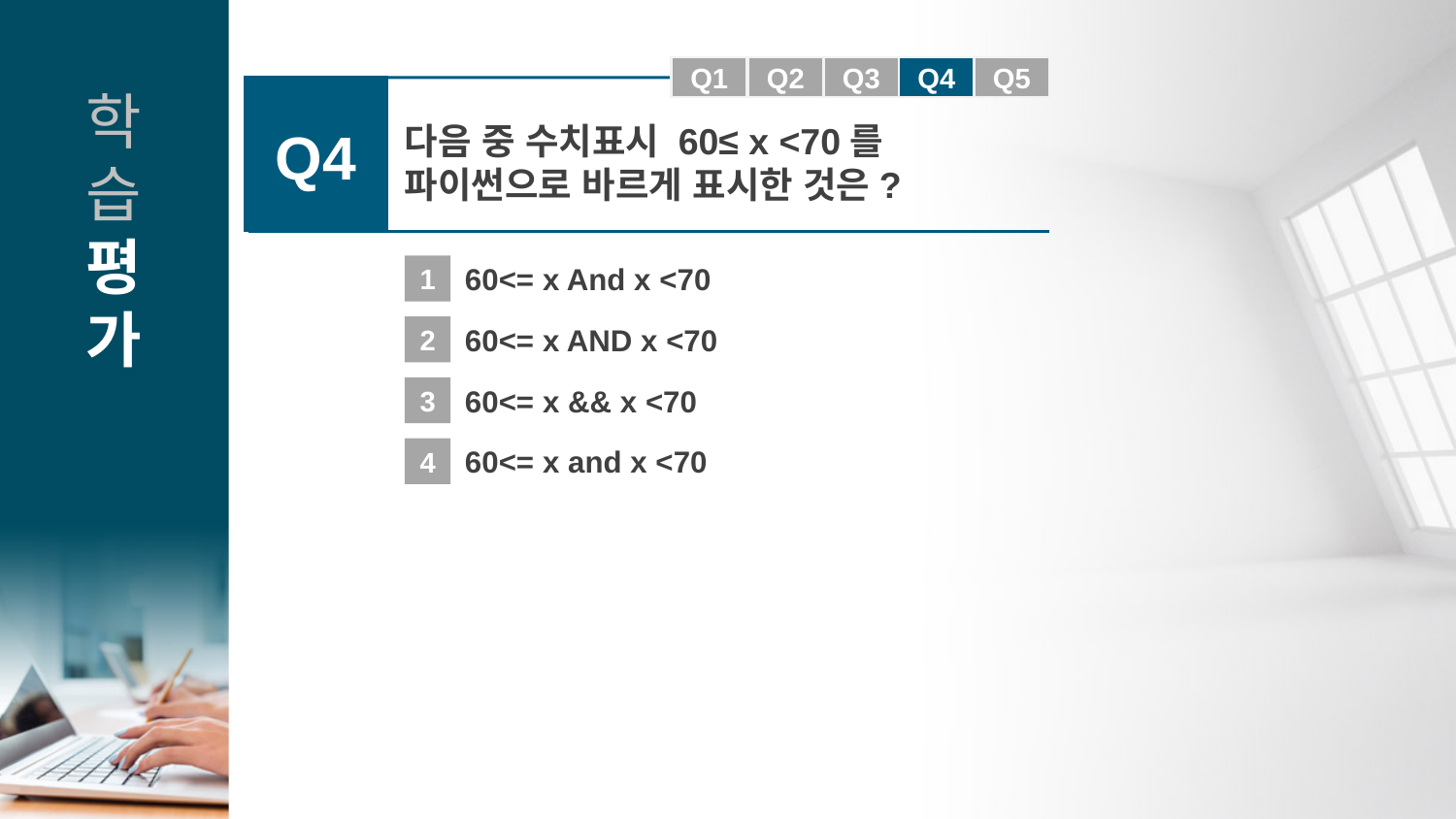

Q1
Q1
Q2
Q3
Q4
Q5
Q4
다음 중 수치표시 60≤ x <70를
파이썬으로 바르게 표시한 것은?
1
60<= x And x <70
2
60<= x AND x <70
3
60<= x && x <70
4
60<= x and x <70